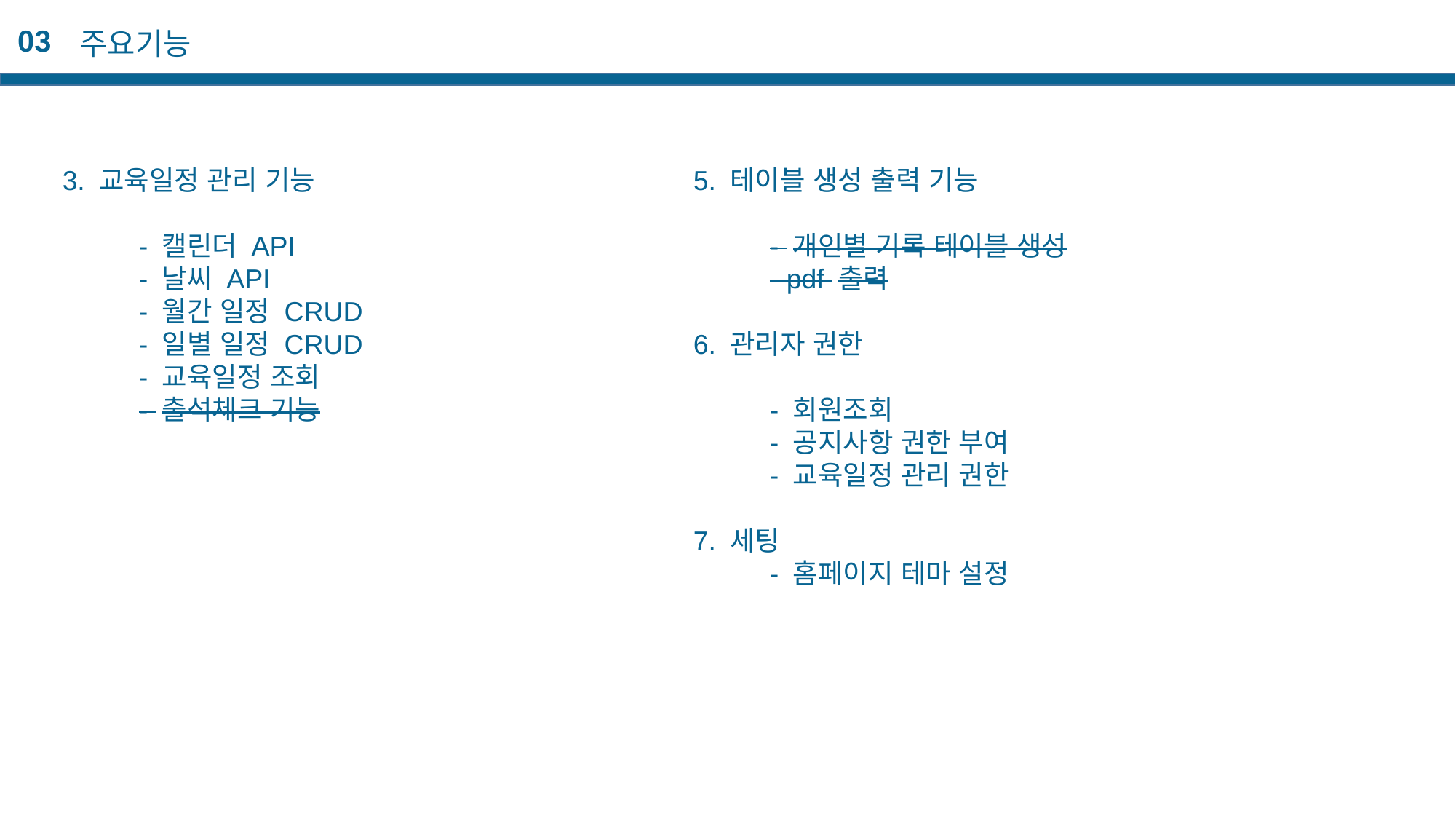

03
주요기능

3. 교육일정 관리 기능

          - 캘린더 API
          - 날씨 API
          - 월간 일정 CRUD
          - 일별 일정 CRUD
          - 교육일정 조회
          - 출석체크 기능
5. 테이블 생성 출력 기능

          - 개인별 기록 테이블 생성
          - pdf 출력
6. 관리자 권한

          - 회원조회
          - 공지사항 권한 부여
          - 교육일정 관리 권한

7. 세팅
          - 홈페이지 테마 설정